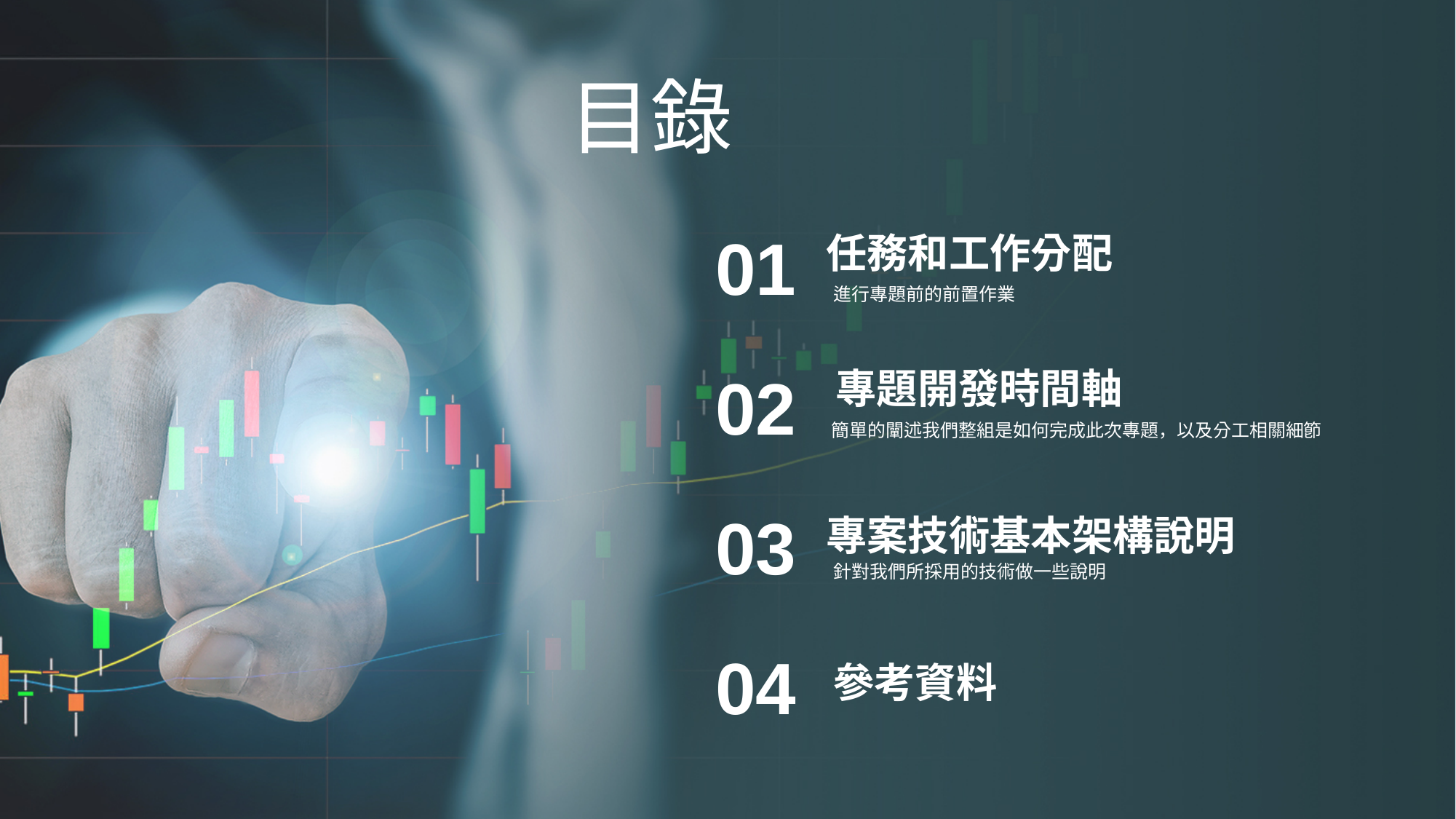

目錄
01
任務和工作分配
進行專題前的前置作業
02
專題開發時間軸
簡單的闡述我們整組是如何完成此次專題，以及分工相關細節
03
專案技術基本架構說明
針對我們所採用的技術做一些說明
04
參考資料